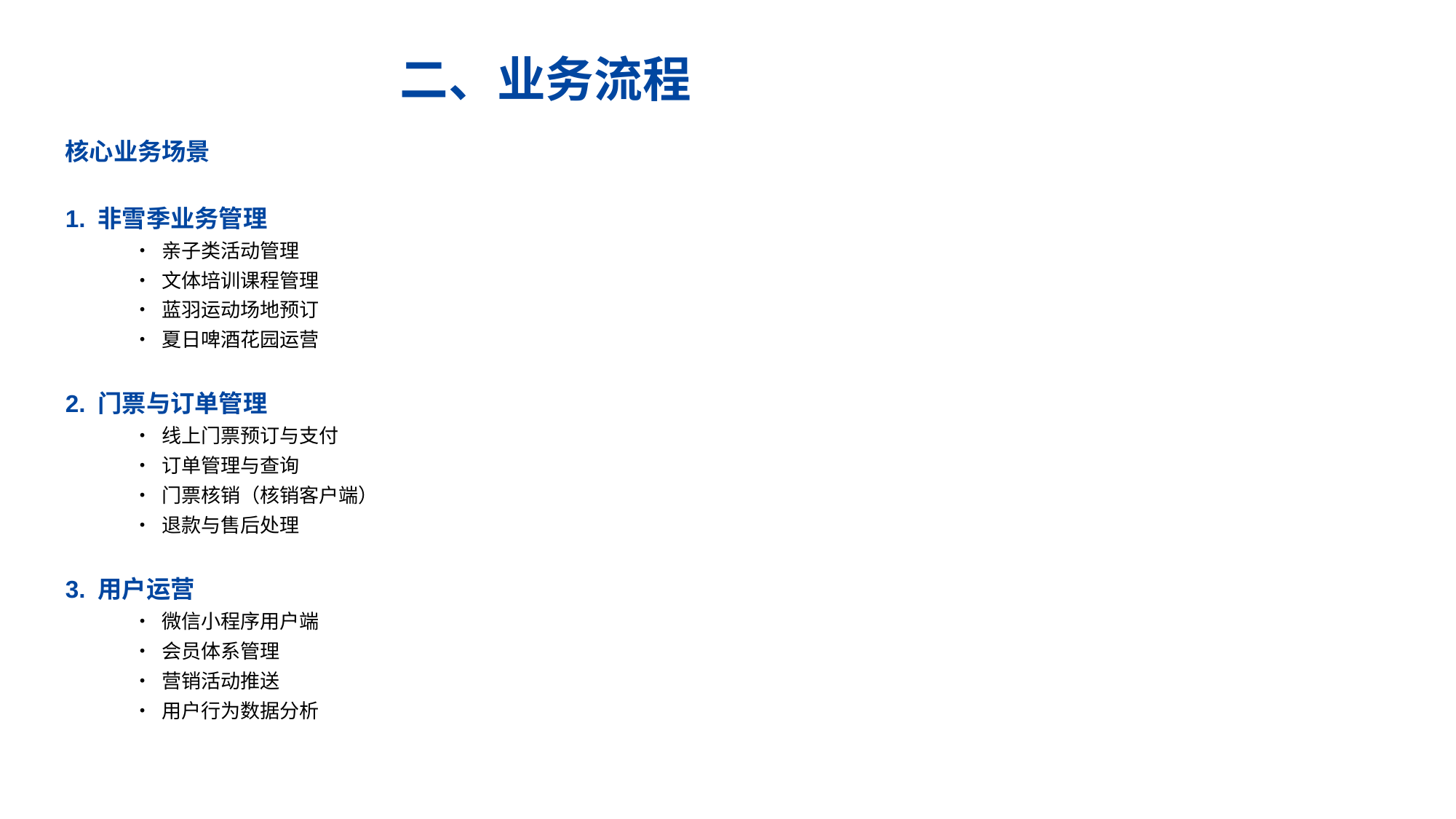

二、业务流程
核心业务场景

1. 非雪季业务管理
   • 亲子类活动管理
   • 文体培训课程管理
   • 蓝羽运动场地预订
   • 夏日啤酒花园运营

2. 门票与订单管理
   • 线上门票预订与支付
   • 订单管理与查询
   • 门票核销（核销客户端）
   • 退款与售后处理

3. 用户运营
   • 微信小程序用户端
   • 会员体系管理
   • 营销活动推送
   • 用户行为数据分析